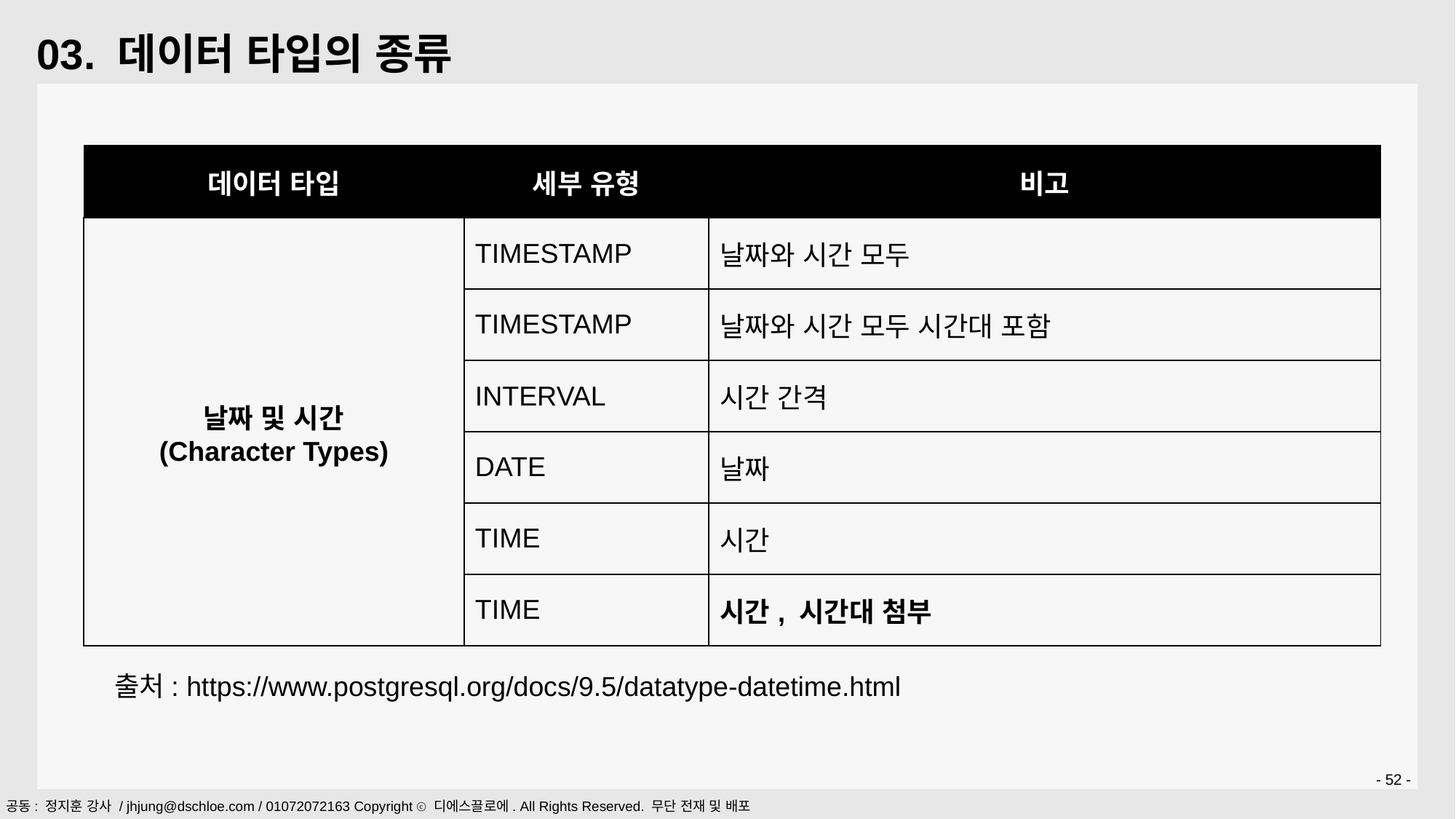

03. 데이터 타입의 종류
| 데이터 타입 | 세부 유형 | 비고 |
| --- | --- | --- |
| 날짜 및 시간 (Character Types) | TIMESTAMP | 날짜와 시간 모두 |
|  | TIMESTAMP | 날짜와 시간 모두 시간대 포함 |
|  | INTERVAL | 시간 간격 |
|  | DATE | 날짜 |
|  | TIME | 시간 |
|  | TIME | 시간, 시간대 첨부 |
출처: https://www.postgresql.org/docs/9.5/datatype-datetime.html
- 52 -